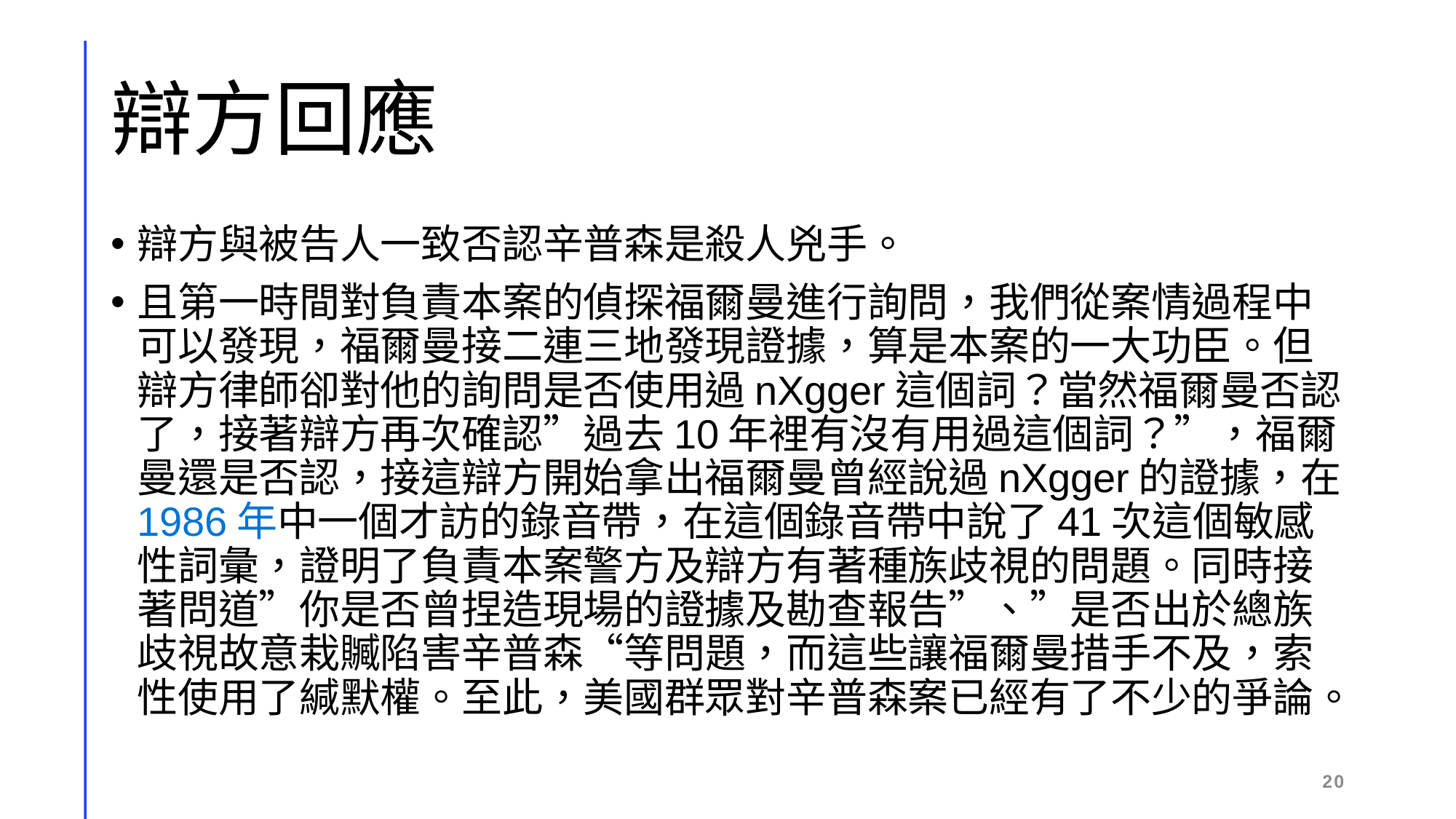

# 辯方回應
辯方與被告人一致否認辛普森是殺人兇手。
且第一時間對負責本案的偵探福爾曼進行詢問，我們從案情過程中可以發現，福爾曼接二連三地發現證據，算是本案的一大功臣。但辯方律師卻對他的詢問是否使用過nXgger這個詞？當然福爾曼否認了，接著辯方再次確認”過去10年裡有沒有用過這個詞？”，福爾曼還是否認，接這辯方開始拿出福爾曼曾經說過nXgger的證據，在1986年中一個才訪的錄音帶，在這個錄音帶中說了41次這個敏感性詞彙，證明了負責本案警方及辯方有著種族歧視的問題。同時接著問道”你是否曾捏造現場的證據及勘查報告”、”是否出於總族歧視故意栽贓陷害辛普森“等問題，而這些讓福爾曼措手不及，索性使用了緘默權。至此，美國群眾對辛普森案已經有了不少的爭論。
20